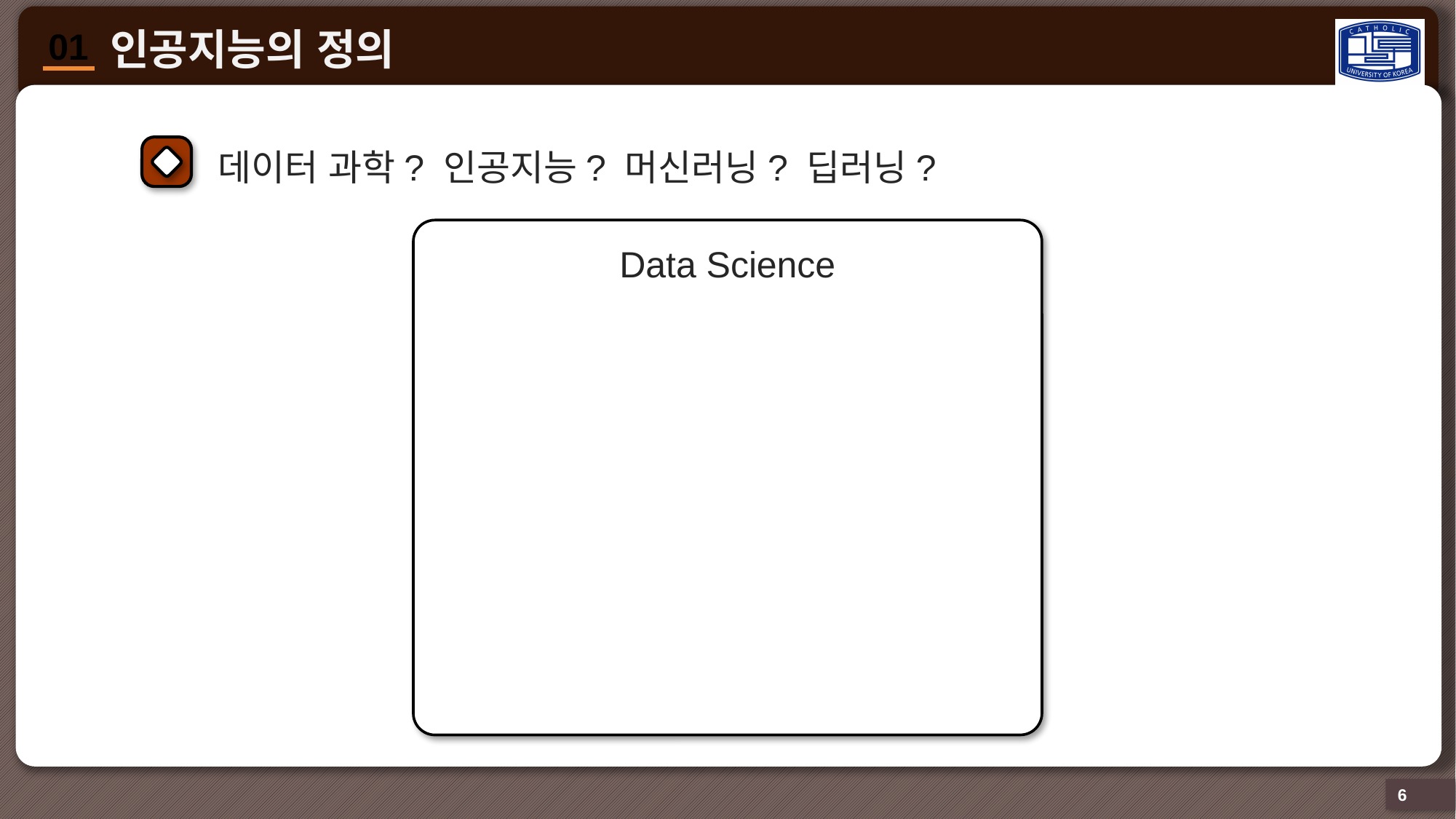

데이터 과학? 인공지능? 머신러닝? 딥러닝?

Data Science
6
6